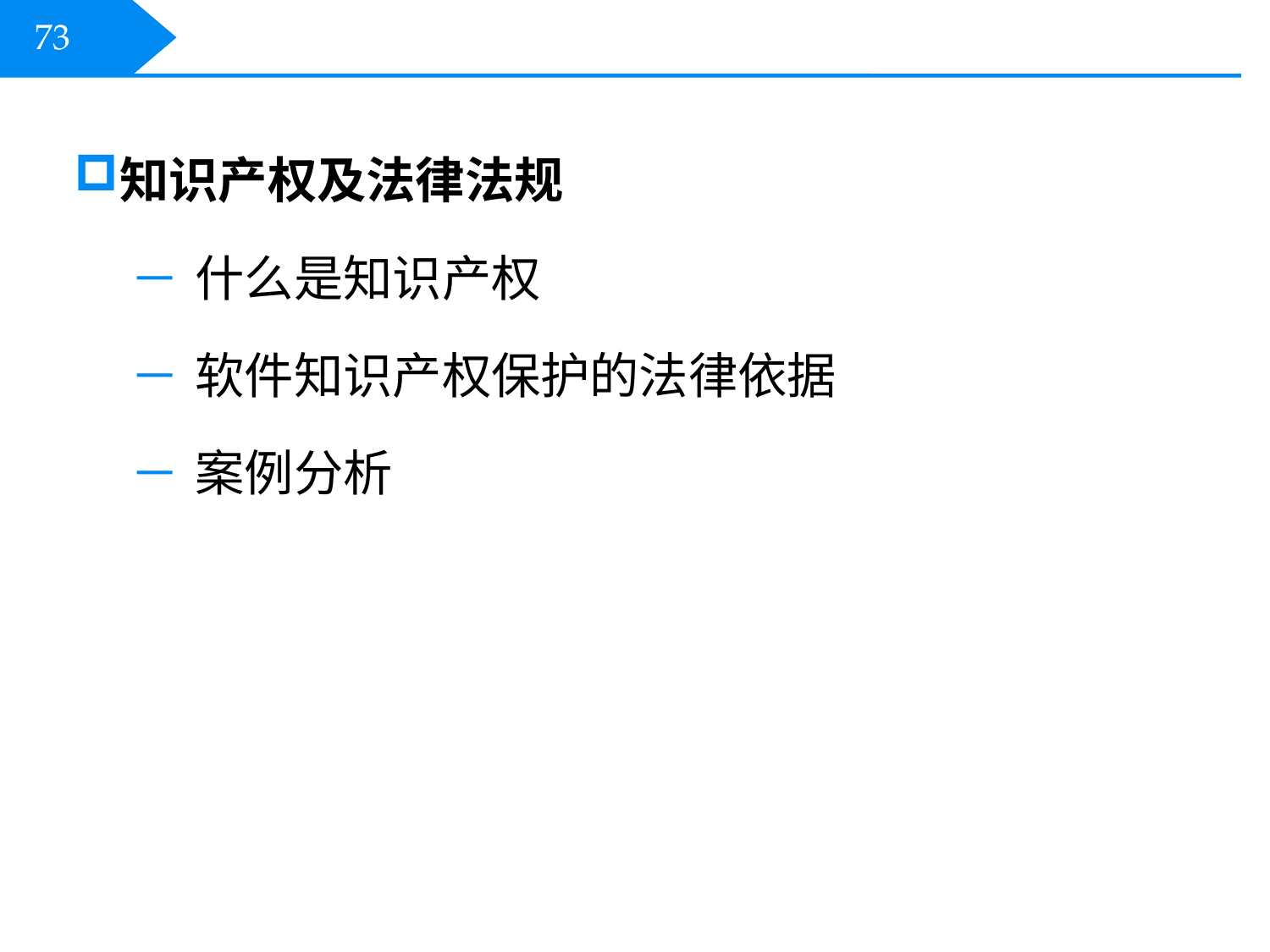

知识产权及法律法规
 什么是知识产权
 软件知识产权保护的法律依据
 案例分析